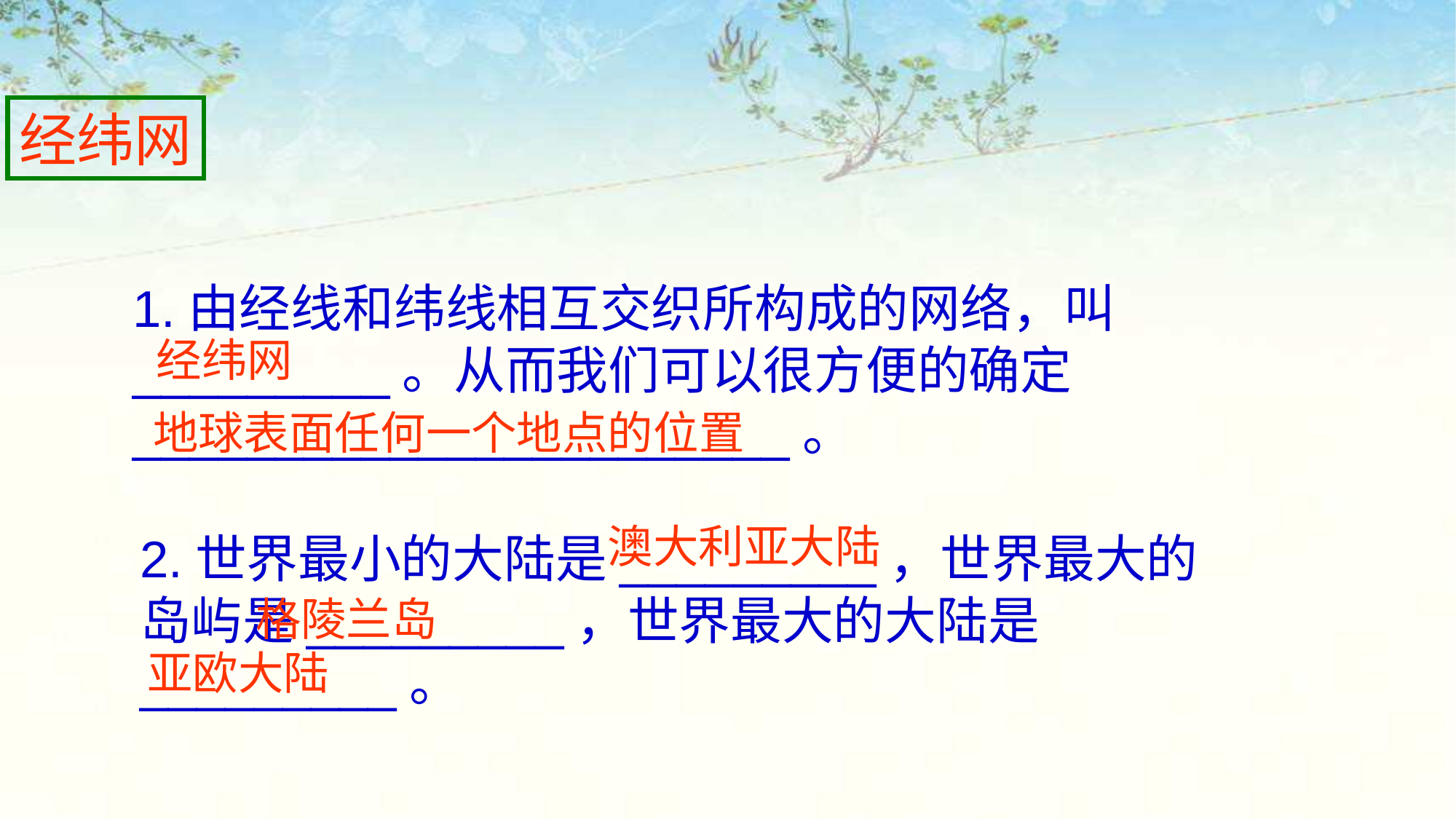

经纬网
1.由经线和纬线相互交织所构成的网络，叫_________。从而我们可以很方便的确定 _______________________。
经纬网
地球表面任何一个地点的位置

澳大利亚大陆
2.世界最小的大陆是_________，世界最大的岛屿是_________，世界最大的大陆是_________。
格陵兰岛
亚欧大陆